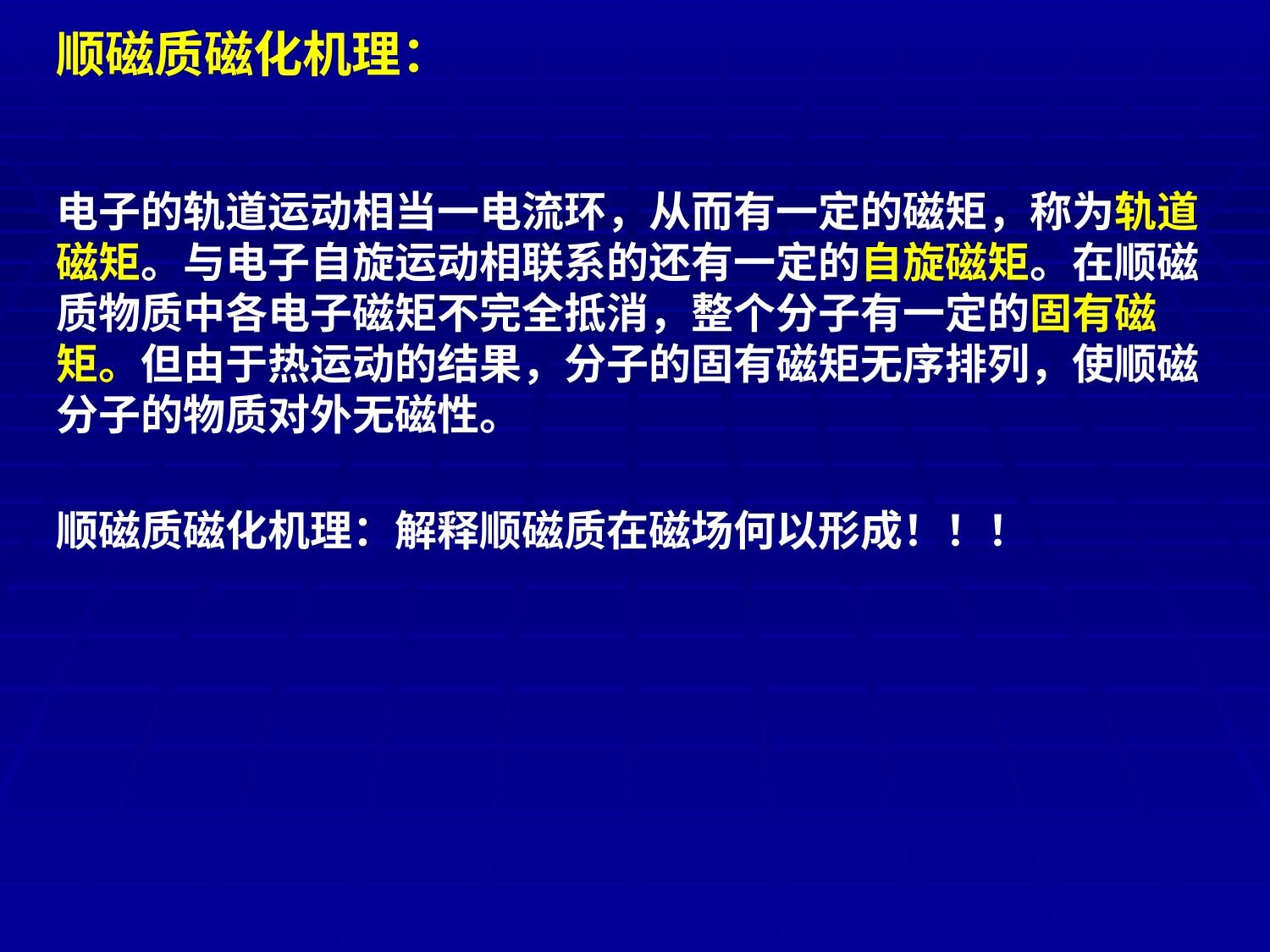

顺磁质磁化机理：
电子的轨道运动相当一电流环，从而有一定的磁矩，称为轨道磁矩。与电子自旋运动相联系的还有一定的自旋磁矩。在顺磁质物质中各电子磁矩不完全抵消，整个分子有一定的固有磁矩。但由于热运动的结果，分子的固有磁矩无序排列，使顺磁分子的物质对外无磁性。
顺磁质磁化机理：解释顺磁质在磁场何以形成！！！